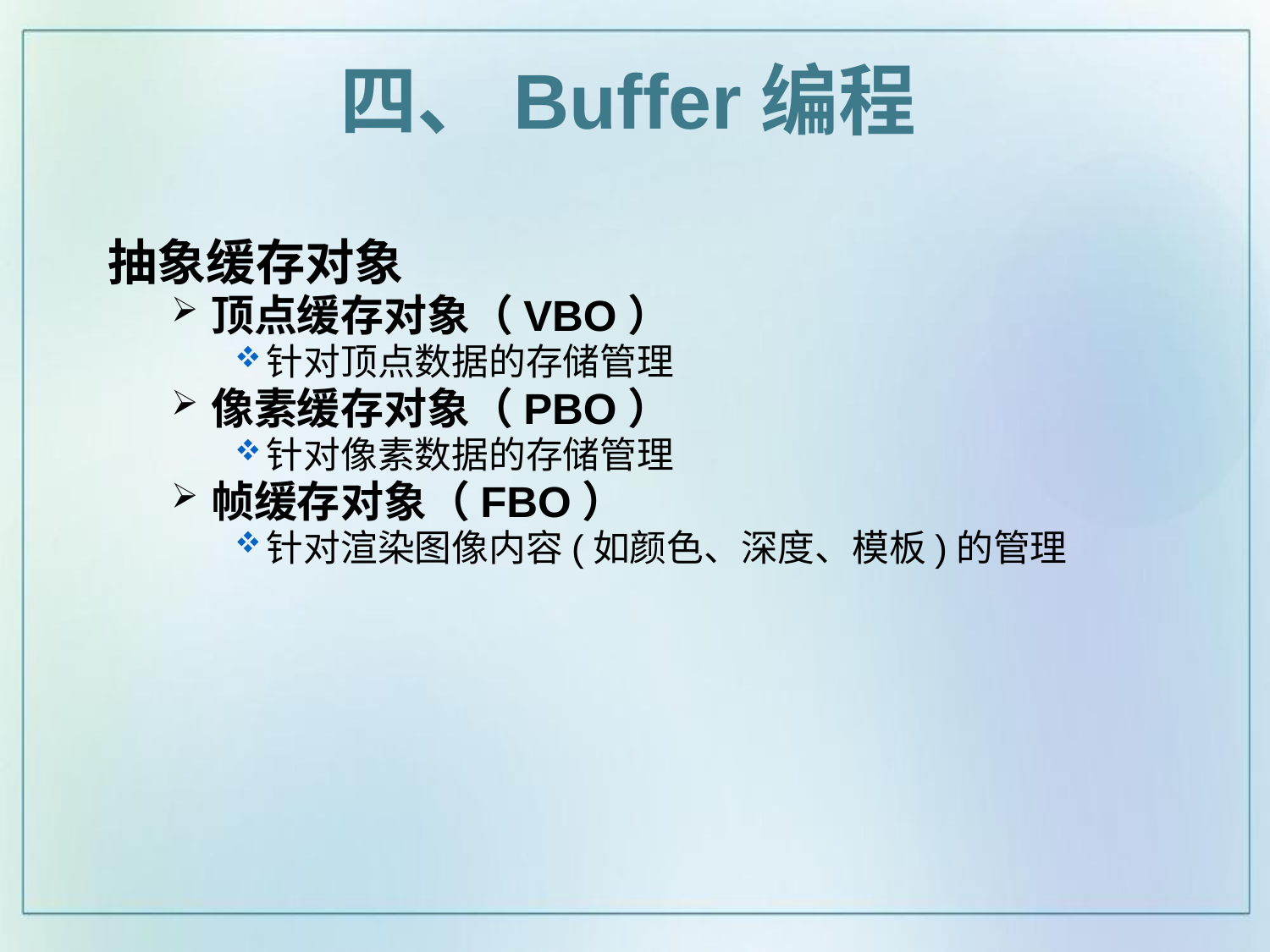

四、Buffer编程
抽象缓存对象
顶点缓存对象（VBO）
针对顶点数据的存储管理
像素缓存对象（PBO）
针对像素数据的存储管理
帧缓存对象（FBO）
针对渲染图像内容(如颜色、深度、模板)的管理